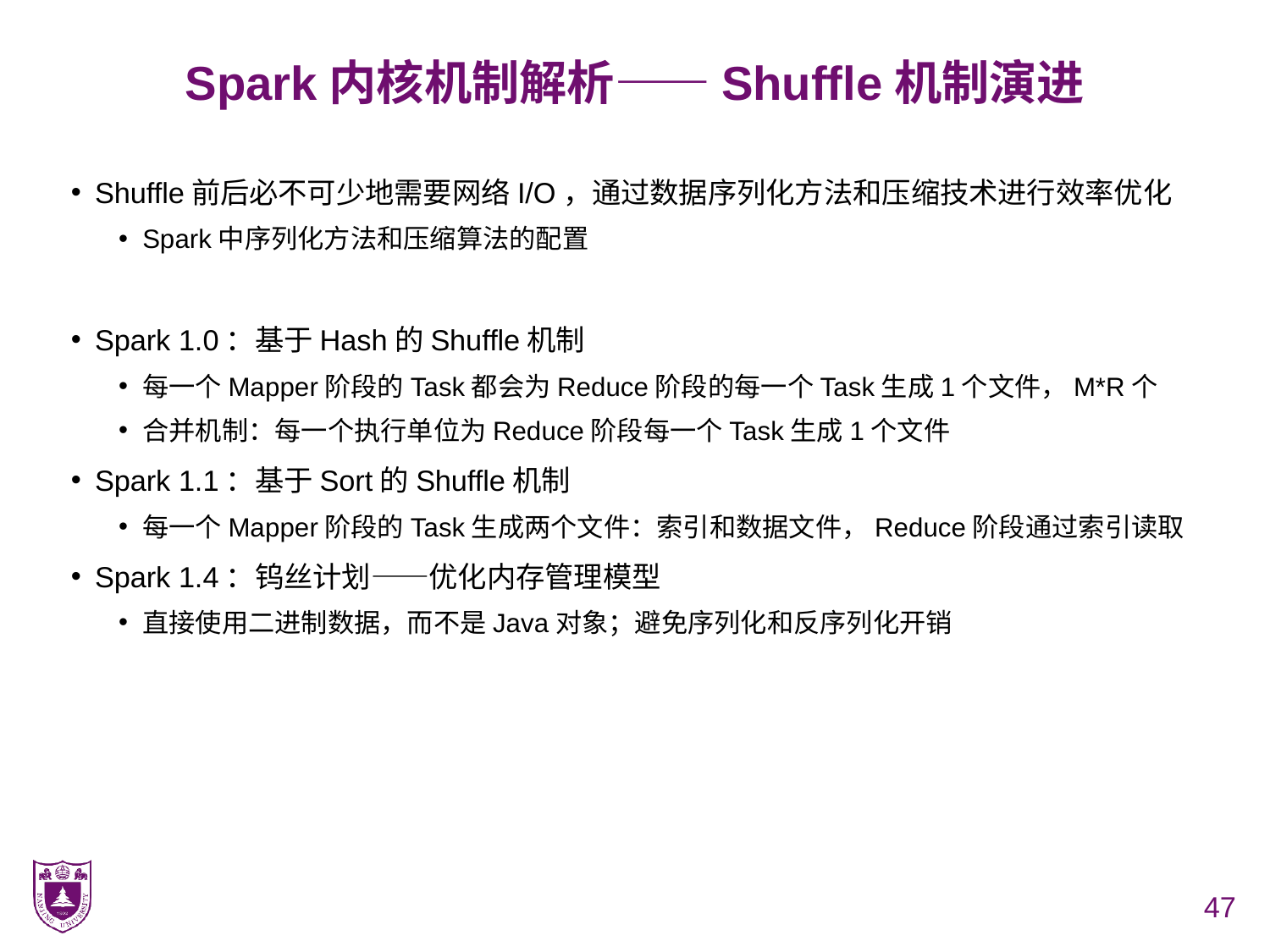

# Spark内核机制解析——Shuffle机制演进
Shuffle前后必不可少地需要网络I/O，通过数据序列化方法和压缩技术进行效率优化
Spark中序列化方法和压缩算法的配置

Spark 1.0：基于Hash的Shuffle机制
每一个Mapper阶段的Task都会为Reduce阶段的每一个Task生成1个文件，M*R个
合并机制：每一个执行单位为Reduce阶段每一个Task生成1个文件
Spark 1.1：基于Sort的Shuffle机制
每一个Mapper阶段的Task生成两个文件：索引和数据文件，Reduce阶段通过索引读取
Spark 1.4：钨丝计划——优化内存管理模型
直接使用二进制数据，而不是Java对象；避免序列化和反序列化开销
47